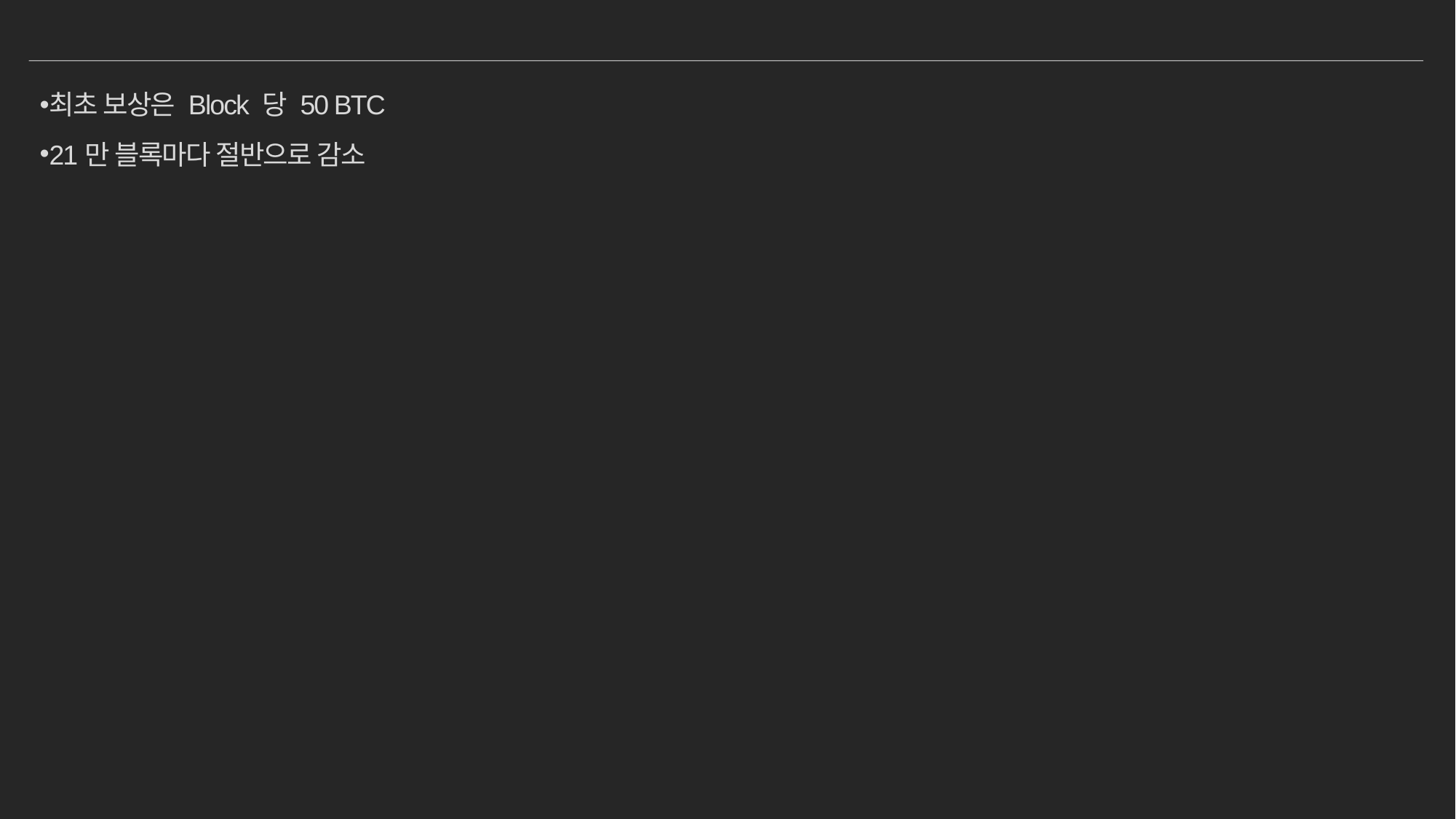

#
최초 보상은 Block 당 50 BTC
21만 블록마다 절반으로 감소